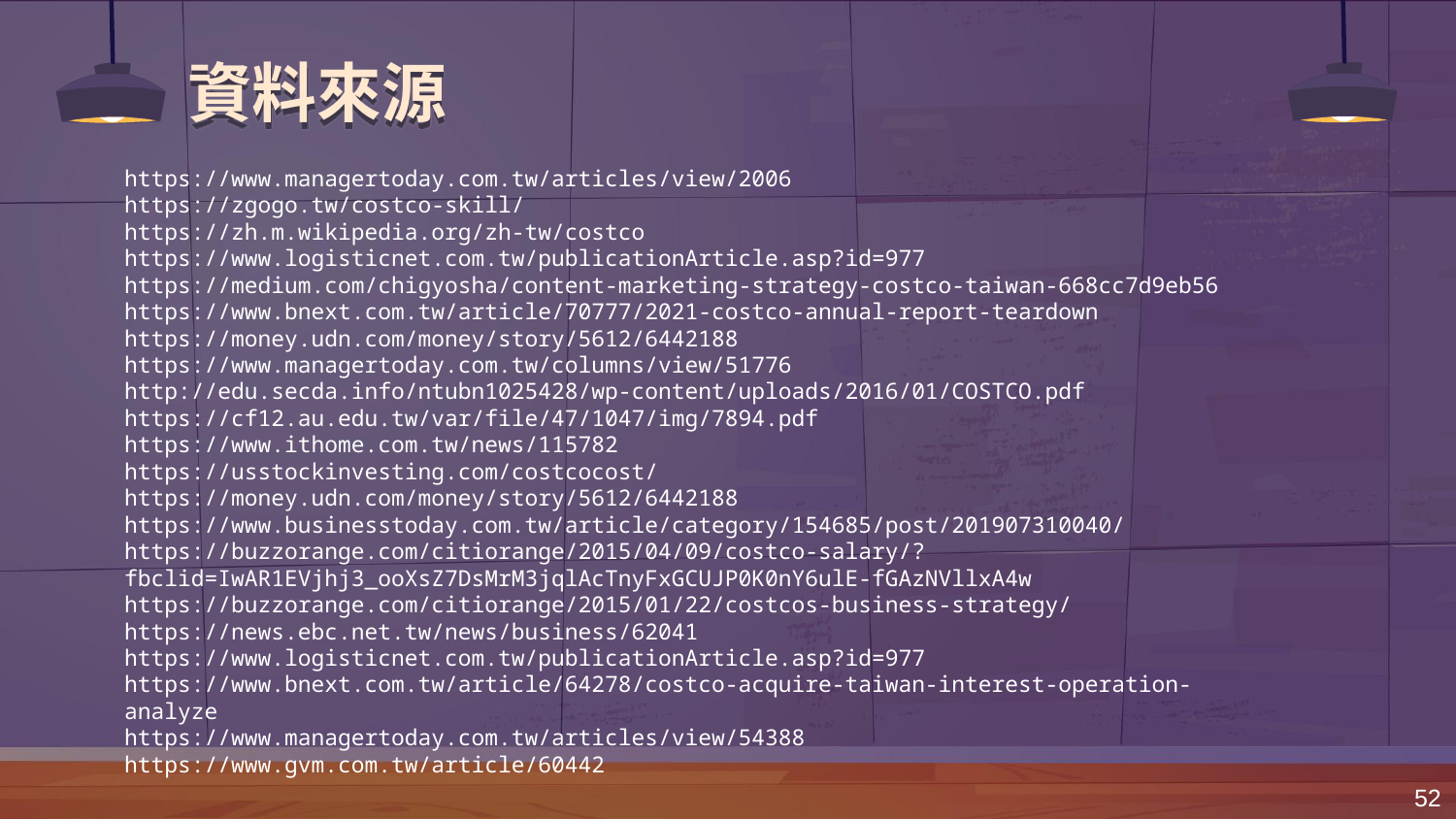

# 資料來源
https://www.managertoday.com.tw/articles/view/2006
https://zgogo.tw/costco-skill/
https://zh.m.wikipedia.org/zh-tw/costco
https://www.logisticnet.com.tw/publicationArticle.asp?id=977
https://medium.com/chigyosha/content-marketing-strategy-costco-taiwan-668cc7d9eb56
https://www.bnext.com.tw/article/70777/2021-costco-annual-report-teardown
https://money.udn.com/money/story/5612/6442188
https://www.managertoday.com.tw/columns/view/51776
http://edu.secda.info/ntubn1025428/wp-content/uploads/2016/01/COSTCO.pdf
https://cf12.au.edu.tw/var/file/47/1047/img/7894.pdf
https://www.ithome.com.tw/news/115782
https://usstockinvesting.com/costcocost/
https://money.udn.com/money/story/5612/6442188
https://www.businesstoday.com.tw/article/category/154685/post/201907310040/
https://buzzorange.com/citiorange/2015/04/09/costco-salary/?fbclid=IwAR1EVjhj3_ooXsZ7DsMrM3jqlAcTnyFxGCUJP0K0nY6ulE-fGAzNVllxA4w
https://buzzorange.com/citiorange/2015/01/22/costcos-business-strategy/
https://news.ebc.net.tw/news/business/62041
https://www.logisticnet.com.tw/publicationArticle.asp?id=977
https://www.bnext.com.tw/article/64278/costco-acquire-taiwan-interest-operation-analyze
https://www.managertoday.com.tw/articles/view/54388
https://www.gvm.com.tw/article/60442

52